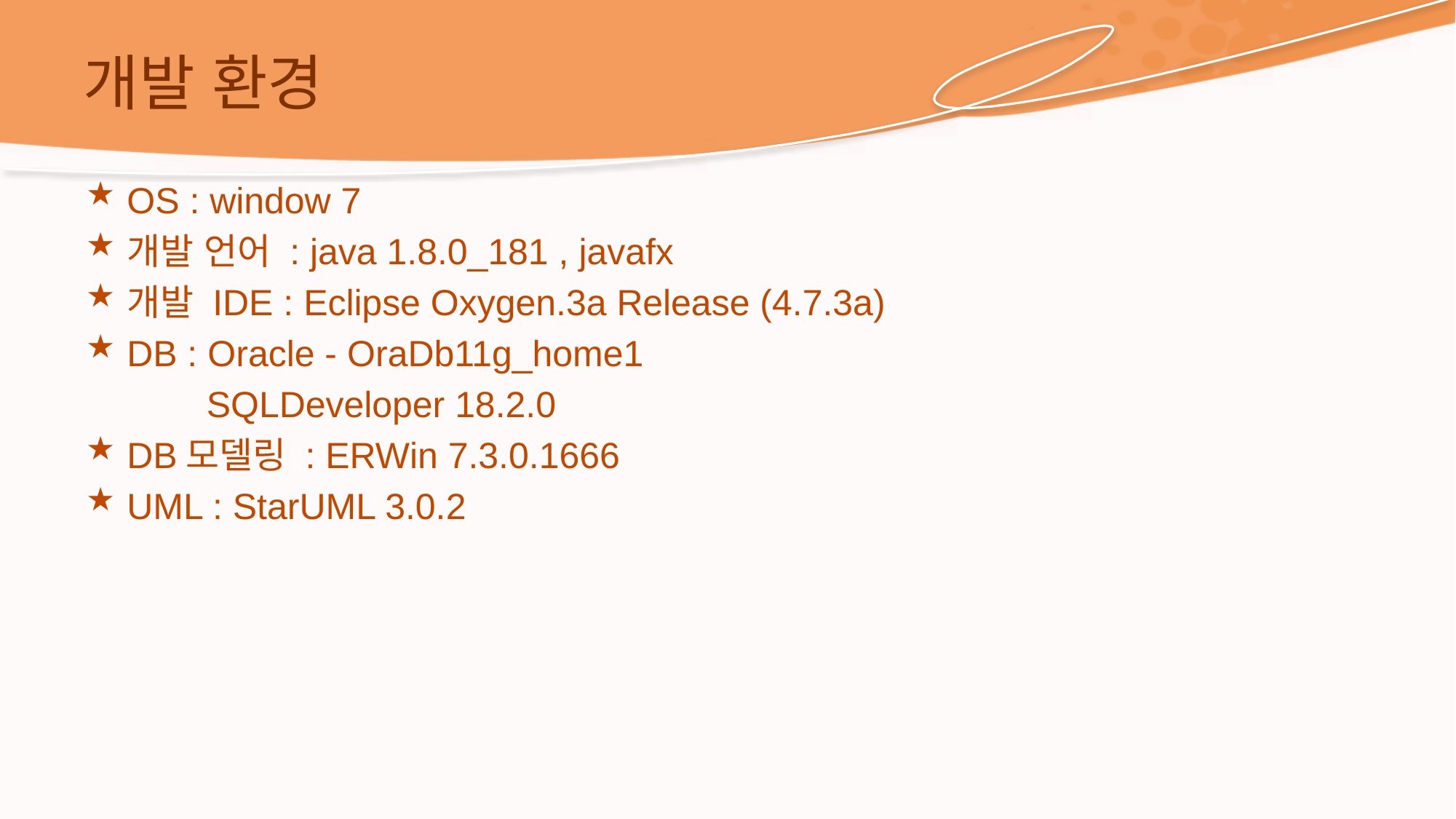

# 개발 환경
OS : window 7
개발 언어 : java 1.8.0_181 , javafx
개발 IDE : Eclipse Oxygen.3a Release (4.7.3a)
DB : Oracle - OraDb11g_home1
            SQLDeveloper 18.2.0
DB모델링 : ERWin 7.3.0.1666
UML : StarUML 3.0.2